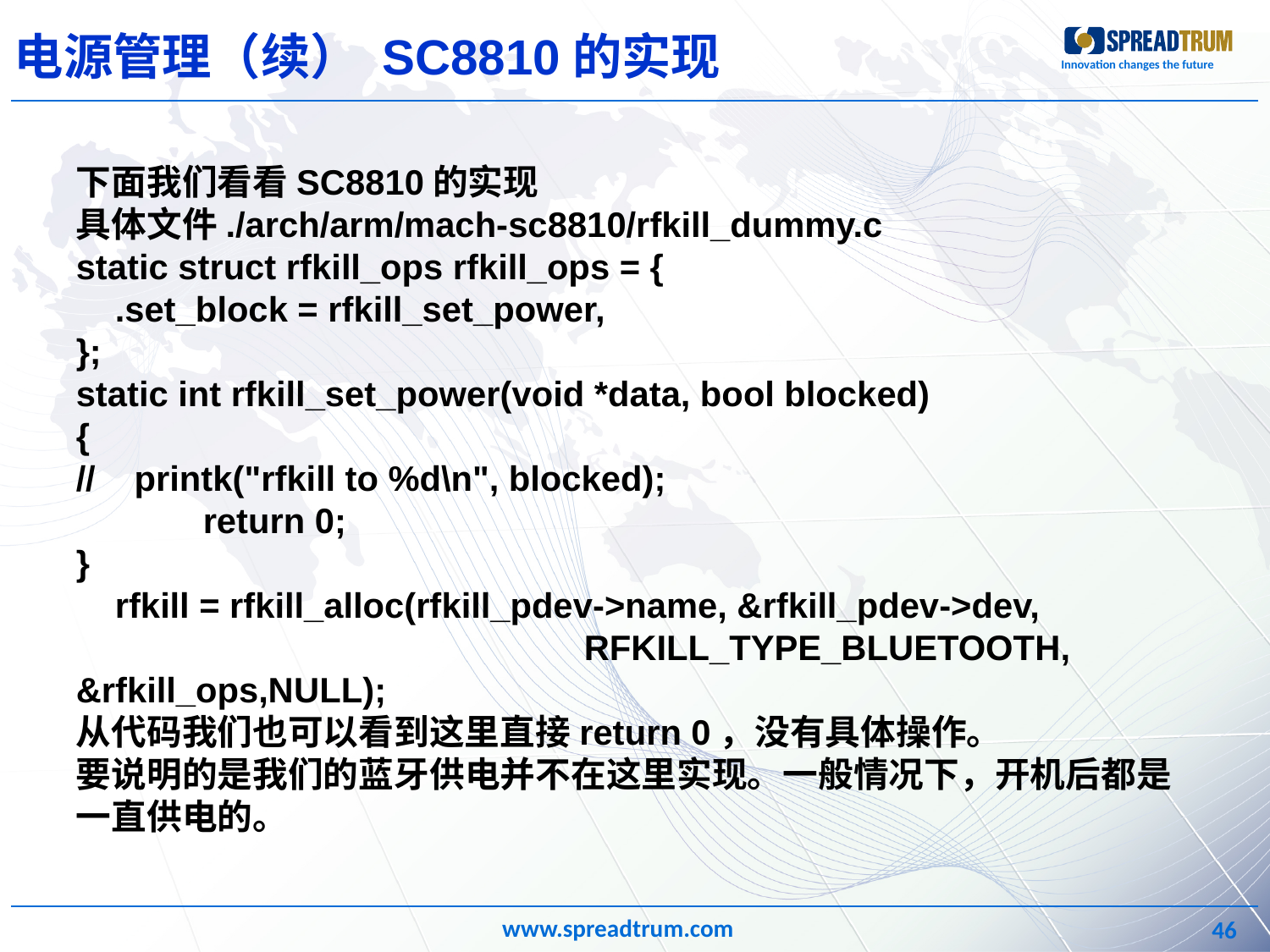

电源管理（续） SC8810的实现
下面我们看看SC8810的实现
具体文件./arch/arm/mach-sc8810/rfkill_dummy.c
static struct rfkill_ops rfkill_ops = {
    .set_block = rfkill_set_power,
};
static int rfkill_set_power(void *data, bool blocked)
{
//    printk("rfkill to %d\n", blocked);
	return 0;
}
    rfkill = rfkill_alloc(rfkill_pdev->name, &rfkill_pdev->dev,
				RFKILL_TYPE_BLUETOOTH, &rfkill_ops,NULL);
从代码我们也可以看到这里直接return 0，没有具体操作。
要说明的是我们的蓝牙供电并不在这里实现。一般情况下，开机后都是一直供电的。